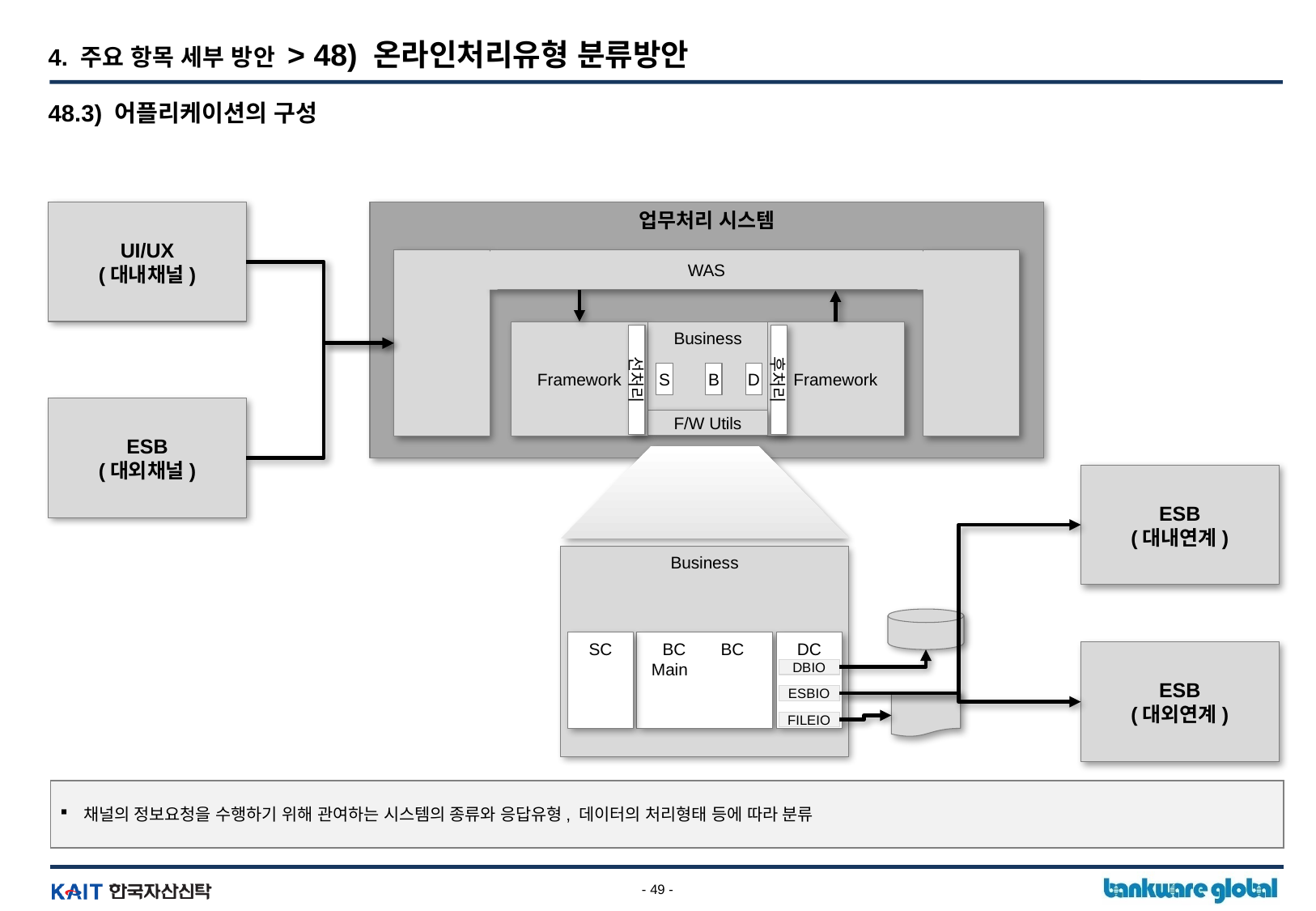

4. 주요 항목 세부 방안 > 48) 온라인처리유형 분류방안
48.3) 어플리케이션의 구성
UI/UX
(대내채널)
업무처리 시스템

WAS

Framework
Framework
Business
D
S
B
선처리
후처리
ESB
(대외채널)
F/W Utils

ESB
(대내연계)
Business

SC
BC
Main

BC
DC
ESB
(대외연계)
DBIO
ESBIO
FILEIO

채널의 정보요청을 수행하기 위해 관여하는 시스템의 종류와 응답유형, 데이터의 처리형태 등에 따라 분류